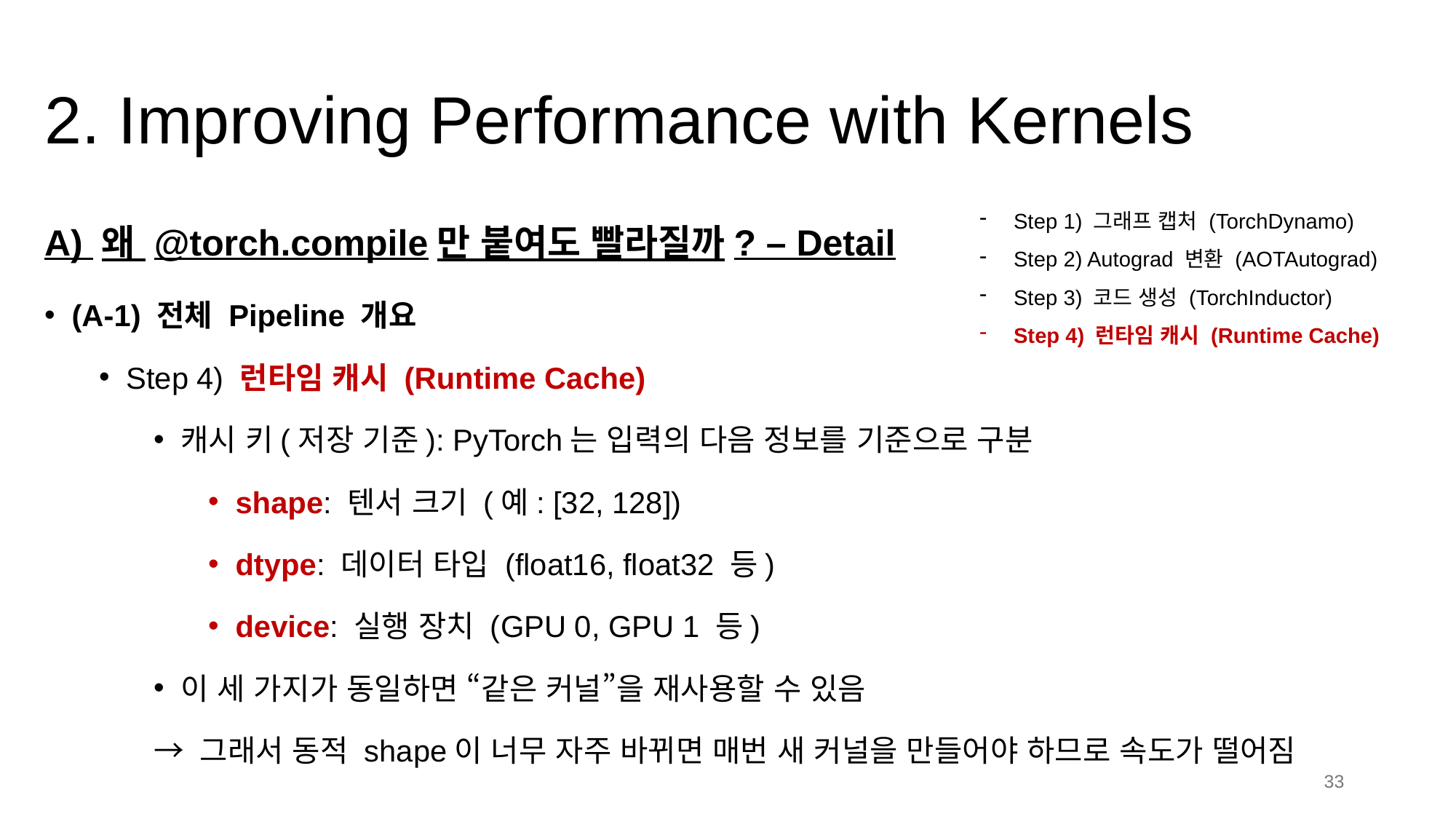

# 2. Improving Performance with Kernels
Step 1) 그래프 캡처 (TorchDynamo)
Step 2) Autograd 변환 (AOTAutograd)
Step 3) 코드 생성 (TorchInductor)
Step 4) 런타임 캐시 (Runtime Cache)
A) 왜 @torch.compile만 붙여도 빨라질까? – Detail
(A-1) 전체 Pipeline 개요
Step 4) 런타임 캐시 (Runtime Cache)
캐시 키(저장 기준): PyTorch는 입력의 다음 정보를 기준으로 구분
shape: 텐서 크기 (예: [32, 128])
dtype: 데이터 타입 (float16, float32 등)
device: 실행 장치 (GPU 0, GPU 1 등)
이 세 가지가 동일하면 “같은 커널”을 재사용할 수 있음
→ 그래서 동적 shape이 너무 자주 바뀌면 매번 새 커널을 만들어야 하므로 속도가 떨어짐

33